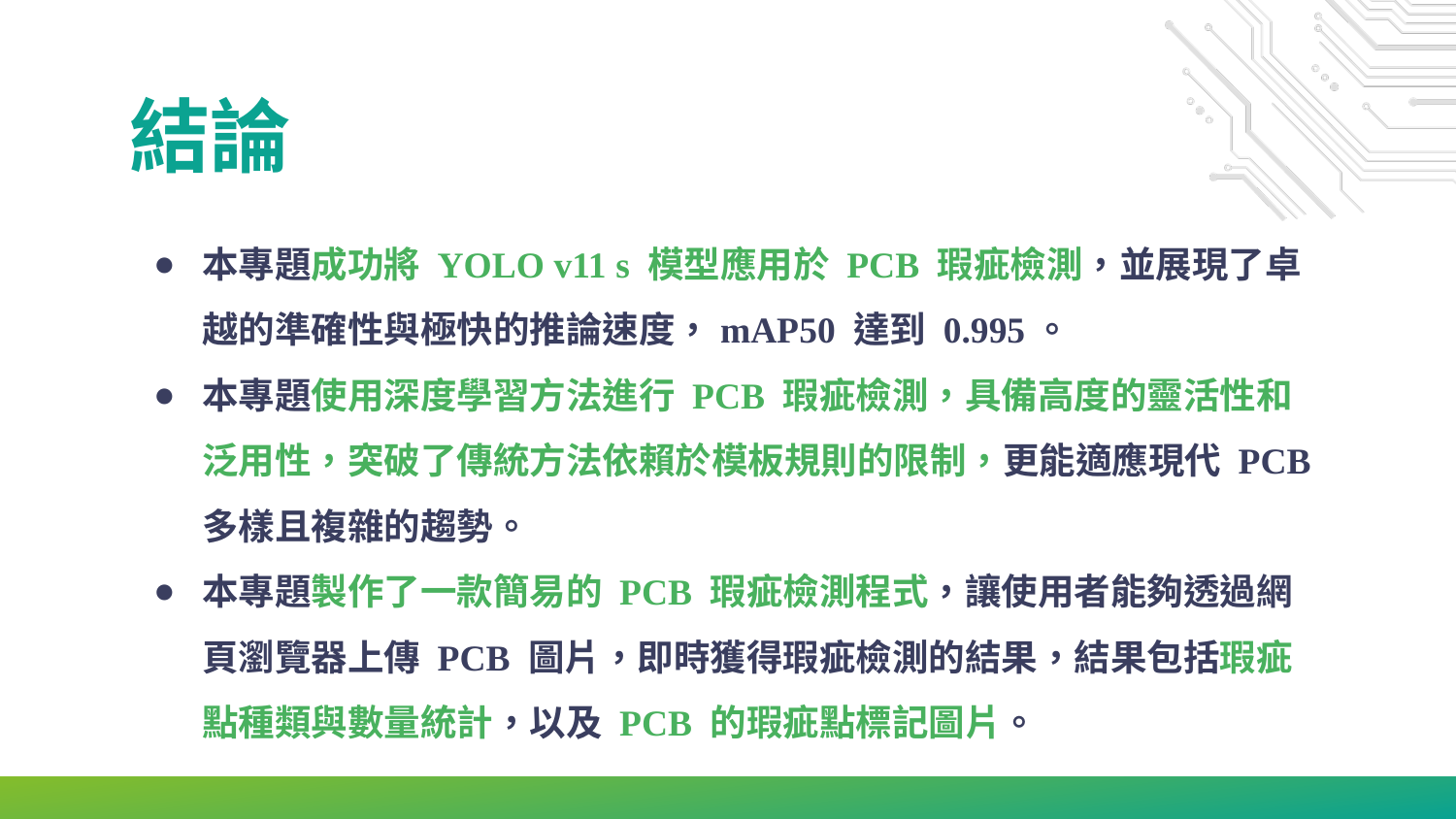

# 結論
本專題成功將 YOLO v11 s 模型應用於 PCB 瑕疵檢測，並展現了卓越的準確性與極快的推論速度，mAP50 達到 0.995。
本專題使用深度學習方法進行 PCB 瑕疵檢測，具備高度的靈活性和泛用性，突破了傳統方法依賴於模板規則的限制，更能適應現代 PCB 多樣且複雜的趨勢。
本專題製作了一款簡易的 PCB 瑕疵檢測程式，讓使用者能夠透過網頁瀏覽器上傳 PCB 圖片，即時獲得瑕疵檢測的結果，結果包括瑕疵點種類與數量統計，以及 PCB 的瑕疵點標記圖片。